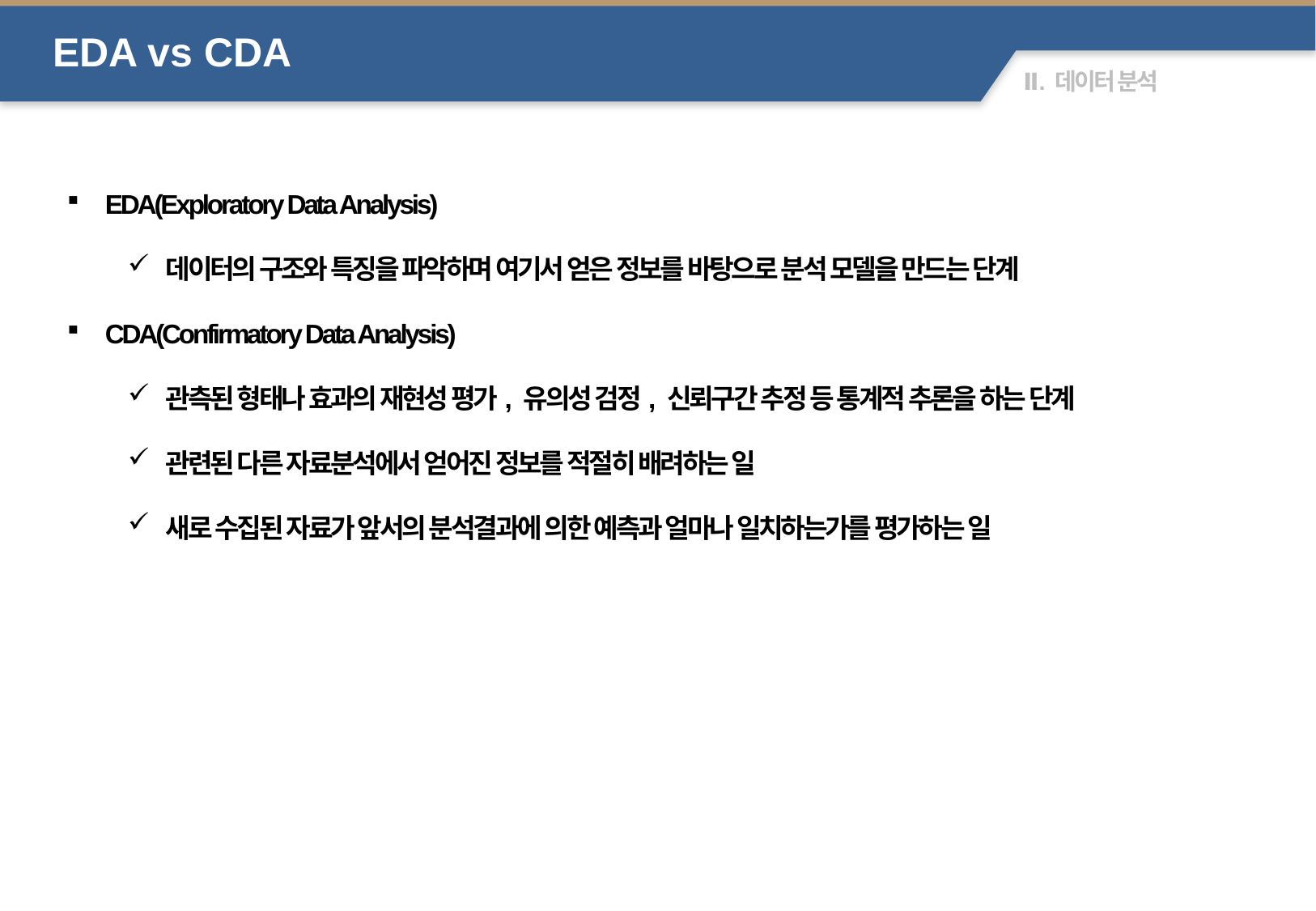

EDA vs CDA
EDA(Exploratory Data Analysis)
데이터의 구조와 특징을 파악하며 여기서 얻은 정보를 바탕으로 분석 모델을 만드는 단계
CDA(Confirmatory Data Analysis)
관측된 형태나 효과의 재현성 평가, 유의성 검정, 신뢰구간 추정 등 통계적 추론을 하는 단계
관련된 다른 자료분석에서 얻어진 정보를 적절히 배려하는 일
새로 수집된 자료가 앞서의 분석결과에 의한 예측과 얼마나 일치하는가를 평가하는 일